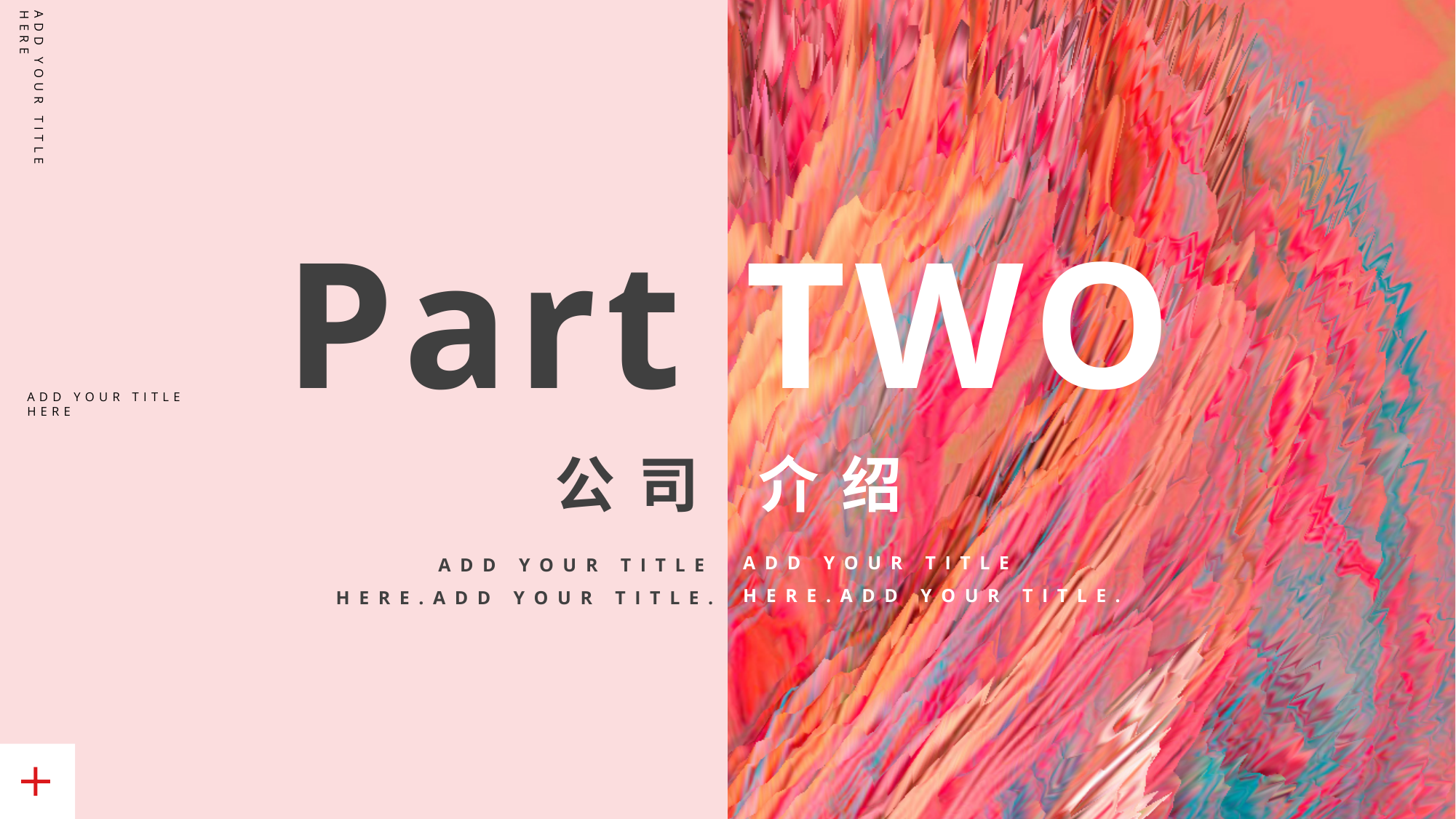

ADD YOUR TITLE HERE
Part TWO
公司 介绍
ADD YOUR TITLE HERE.ADD YOUR TITLE.
ADD YOUR TITLE HERE.ADD YOUR TITLE.
ADD YOUR TITLE HERE